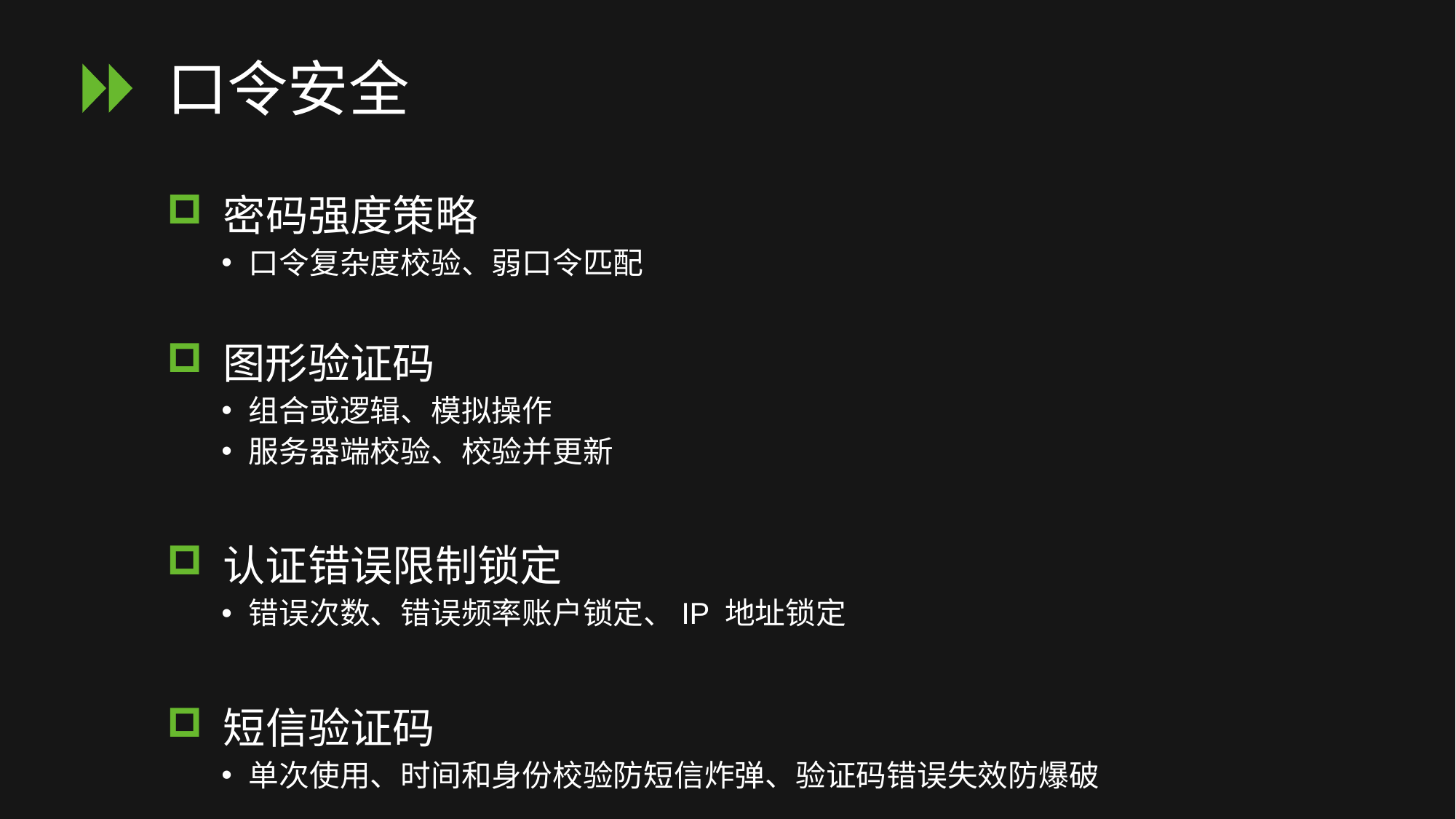

# 口令安全
 密码强度策略
口令复杂度校验、弱口令匹配

 图形验证码
组合或逻辑、模拟操作
服务器端校验、校验并更新

 认证错误限制锁定
错误次数、错误频率账户锁定、IP 地址锁定

 短信验证码
单次使用、时间和身份校验防短信炸弹、验证码错误失效防爆破